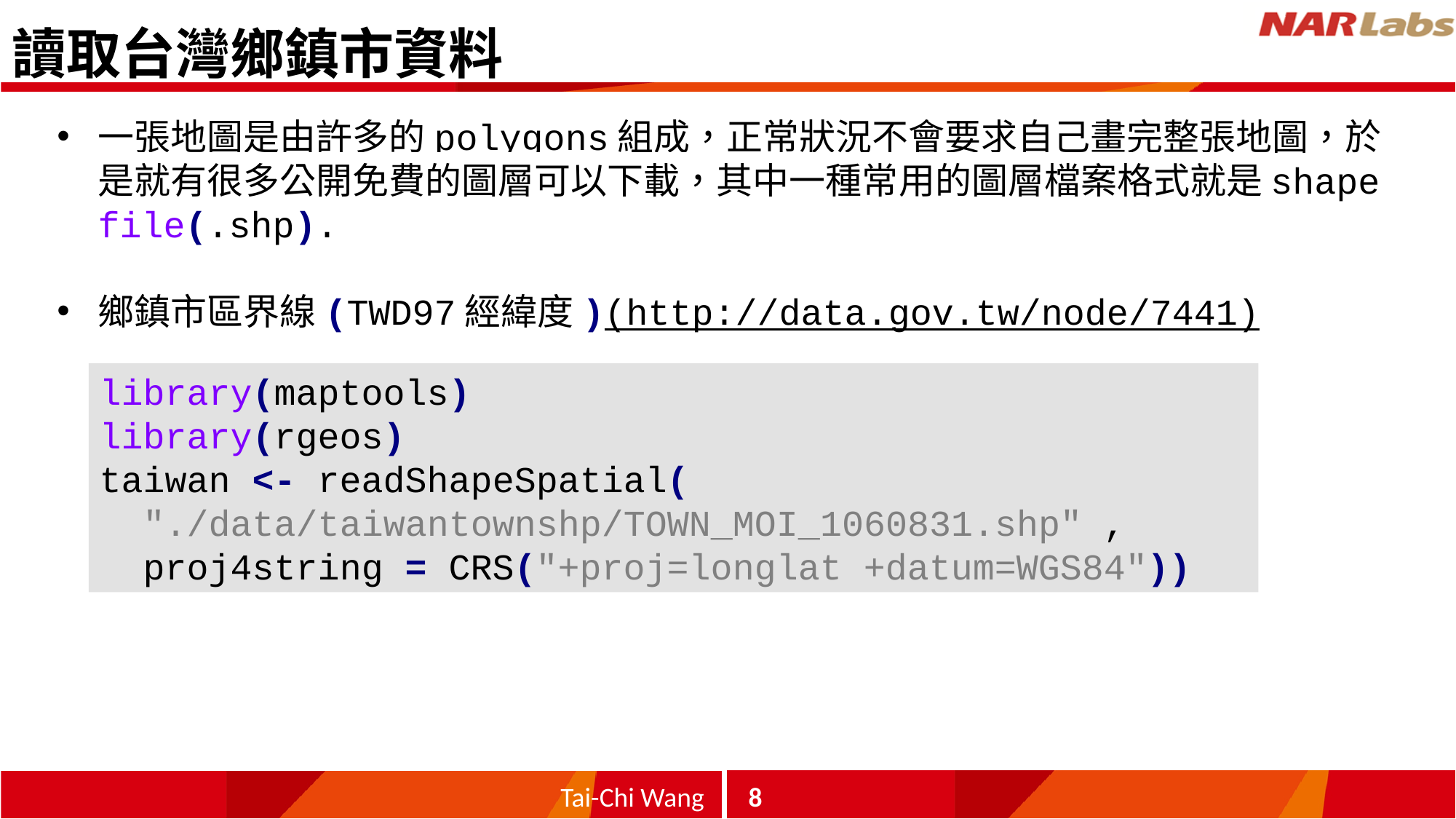

# 讀取台灣鄉鎮市資料
一張地圖是由許多的polygons組成，正常狀況不會要求自己畫完整張地圖，於是就有很多公開免費的圖層可以下載，其中一種常用的圖層檔案格式就是shape file(.shp).

鄉鎮市區界線(TWD97經緯度)(http://data.gov.tw/node/7441)
library(maptools)
library(rgeos)
taiwan <- readShapeSpatial(
  "./data/taiwantownshp/TOWN_MOI_1060831.shp" ,
  proj4string = CRS("+proj=longlat +datum=WGS84"))